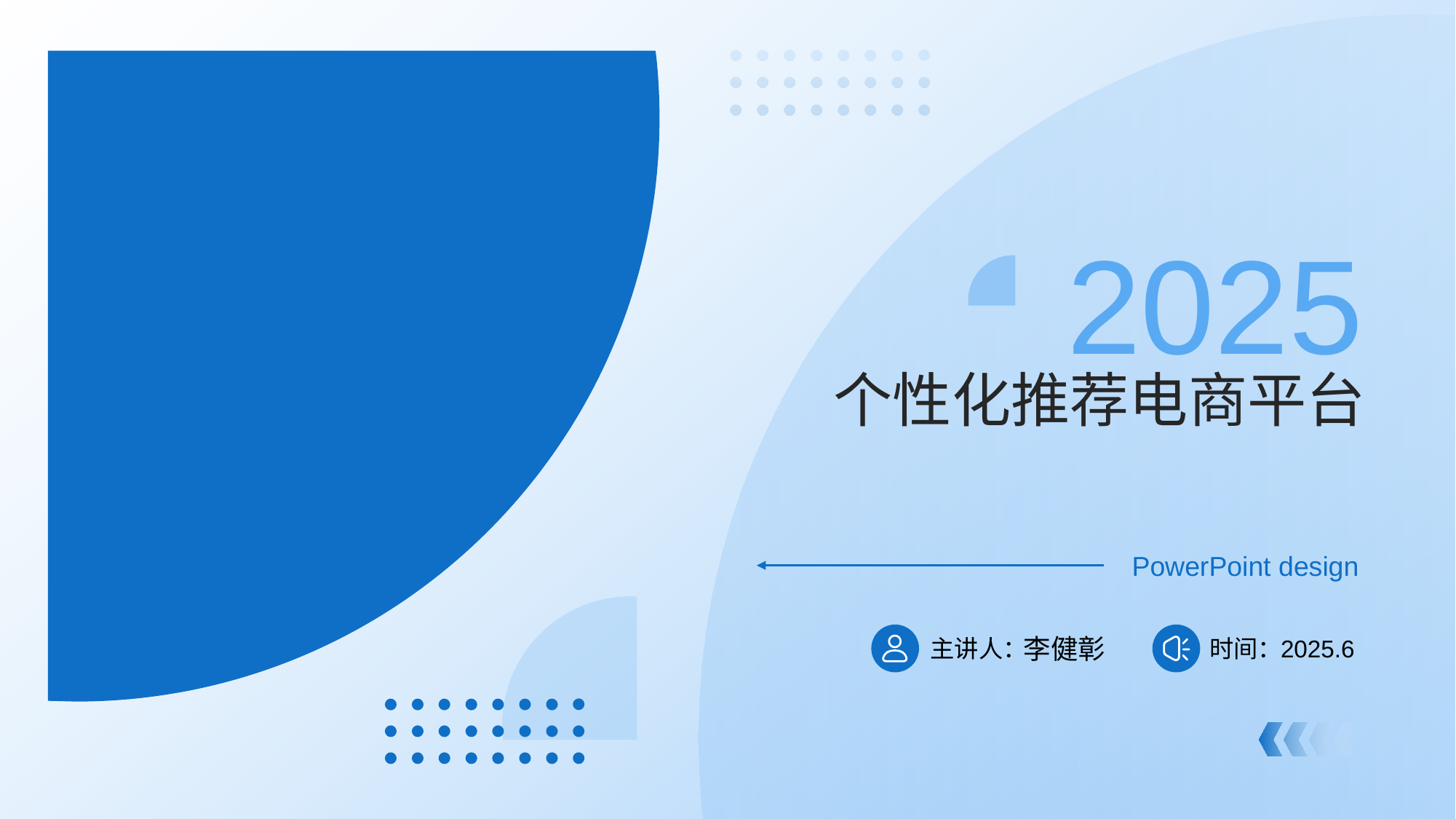

2025

个性化推荐电商平台
PowerPoint design

主讲人：
李健彰
时间：
2025.6